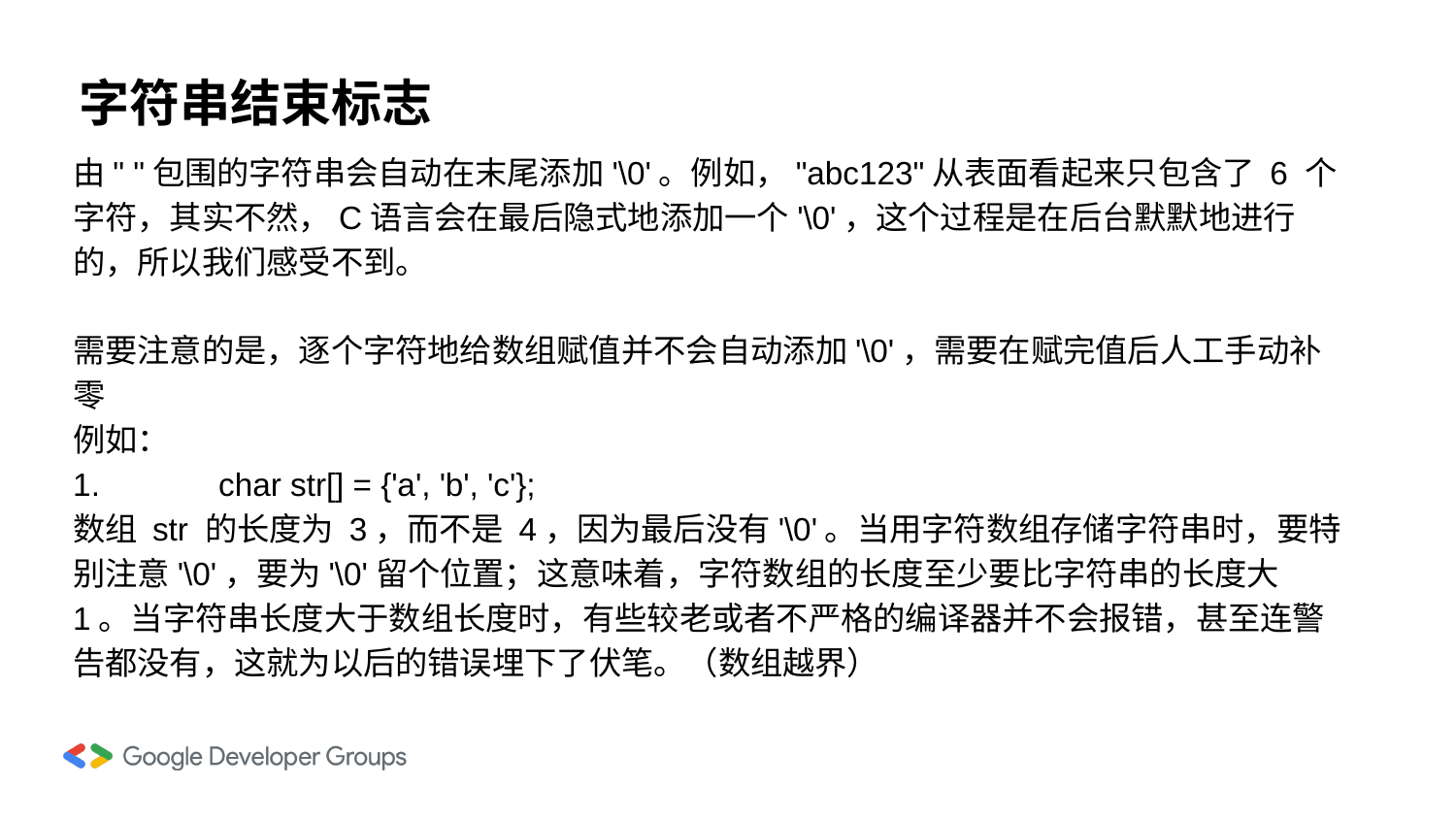

# 字符串结束标志
由" "包围的字符串会自动在末尾添加'\0'。例如，"abc123"从表面看起来只包含了 6 个字符，其实不然，C语言会在最后隐式地添加一个'\0'，这个过程是在后台默默地进行的，所以我们感受不到。

需要注意的是，逐个字符地给数组赋值并不会自动添加'\0'，需要在赋完值后人工手动补零
例如：
1.	char str[] = {'a', 'b', 'c'};
数组 str 的长度为 3，而不是 4，因为最后没有'\0'。当用字符数组存储字符串时，要特别注意'\0'，要为'\0'留个位置；这意味着，字符数组的长度至少要比字符串的长度大 1。当字符串长度大于数组长度时，有些较老或者不严格的编译器并不会报错，甚至连警告都没有，这就为以后的错误埋下了伏笔。（数组越界）